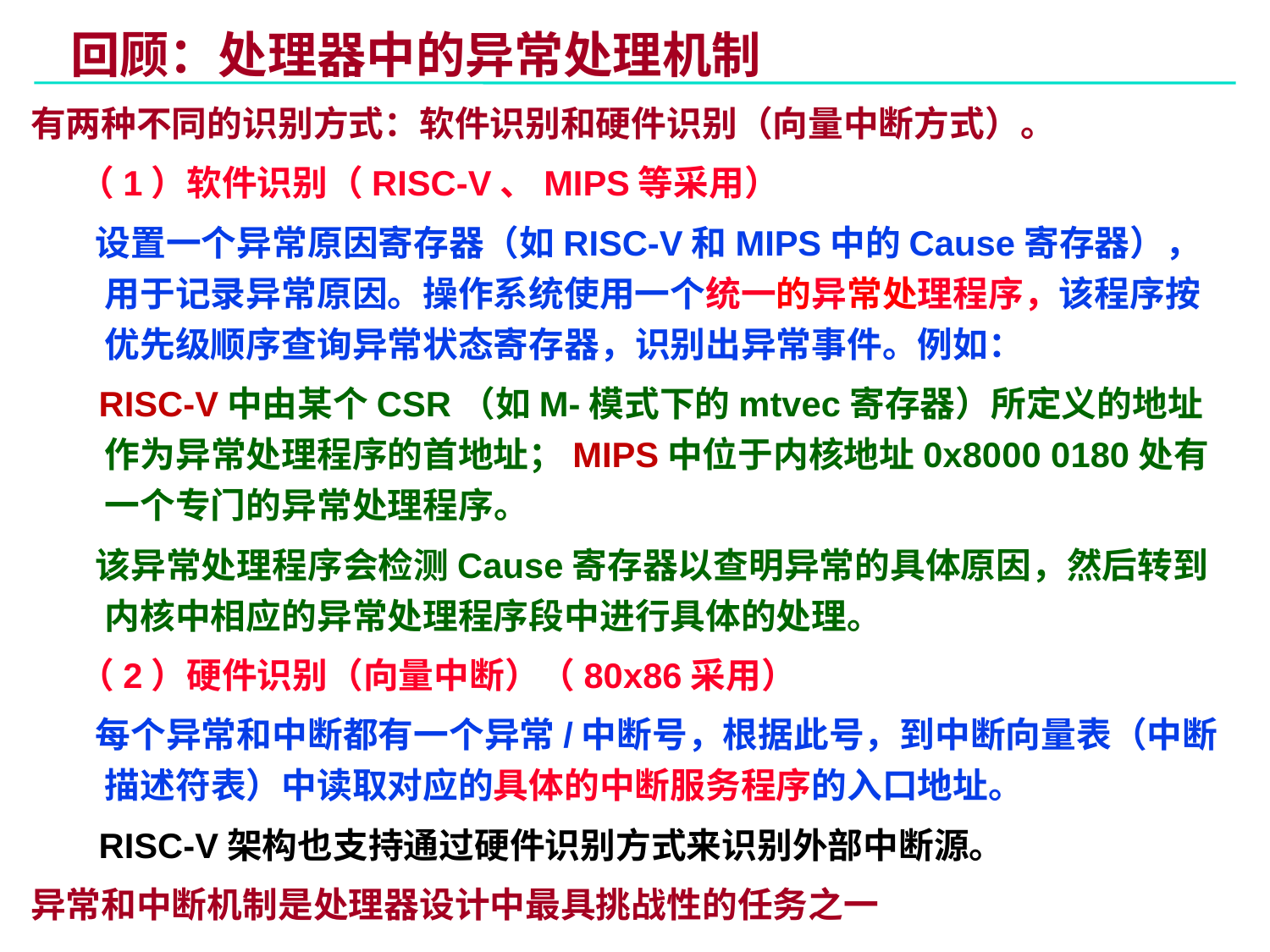

# 回顾：处理器中的异常处理机制
有两种不同的识别方式：软件识别和硬件识别（向量中断方式）。
     （1）软件识别（RISC-V、MIPS等采用）
       设置一个异常原因寄存器（如RISC-V和MIPS中的Cause寄存器），用于记录异常原因。操作系统使用一个统一的异常处理程序，该程序按优先级顺序查询异常状态寄存器，识别出异常事件。例如：
       RISC-V中由某个CSR（如M-模式下的mtvec寄存器）所定义的地址作为异常处理程序的首地址；MIPS中位于内核地址0x8000 0180处有一个专门的异常处理程序。
       该异常处理程序会检测Cause寄存器以查明异常的具体原因，然后转到内核中相应的异常处理程序段中进行具体的处理。
     （2）硬件识别（向量中断）（80x86采用）
       每个异常和中断都有一个异常/中断号，根据此号，到中断向量表（中断描述符表）中读取对应的具体的中断服务程序的入口地址。
       RISC-V架构也支持通过硬件识别方式来识别外部中断源。
异常和中断机制是处理器设计中最具挑战性的任务之一